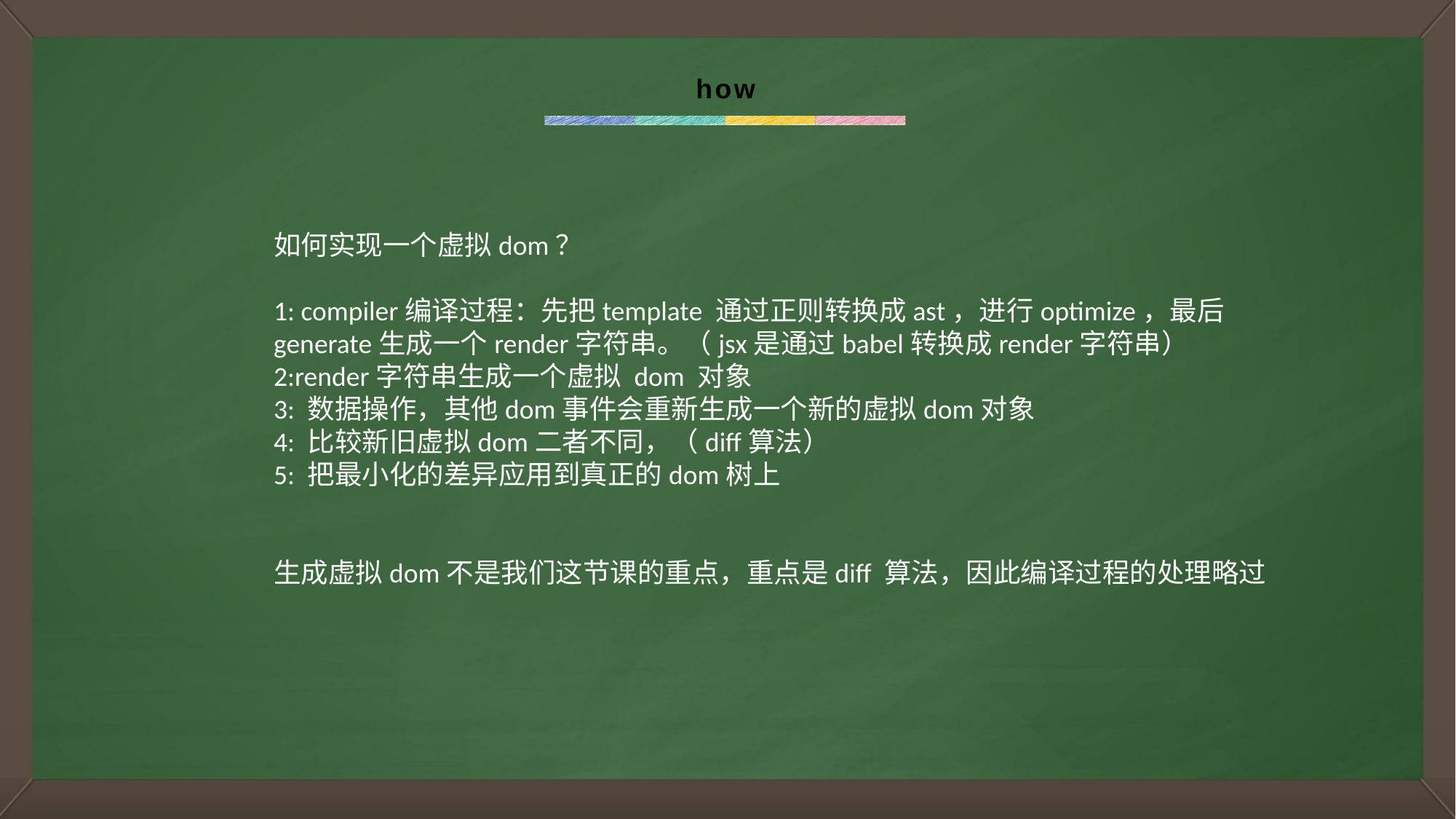

how

如何实现一个虚拟dom？

1: compiler编译过程：先把template 通过正则转换成ast，进行optimize，最后generate生成一个render字符串。（jsx是通过babel转换成render字符串）
2:render字符串生成一个虚拟 dom 对象
3: 数据操作，其他dom事件会重新生成一个新的虚拟dom对象
4: 比较新旧虚拟dom二者不同，（diff算法）
5: 把最小化的差异应用到真正的dom树上

生成虚拟dom不是我们这节课的重点，重点是diff 算法，因此编译过程的处理略过